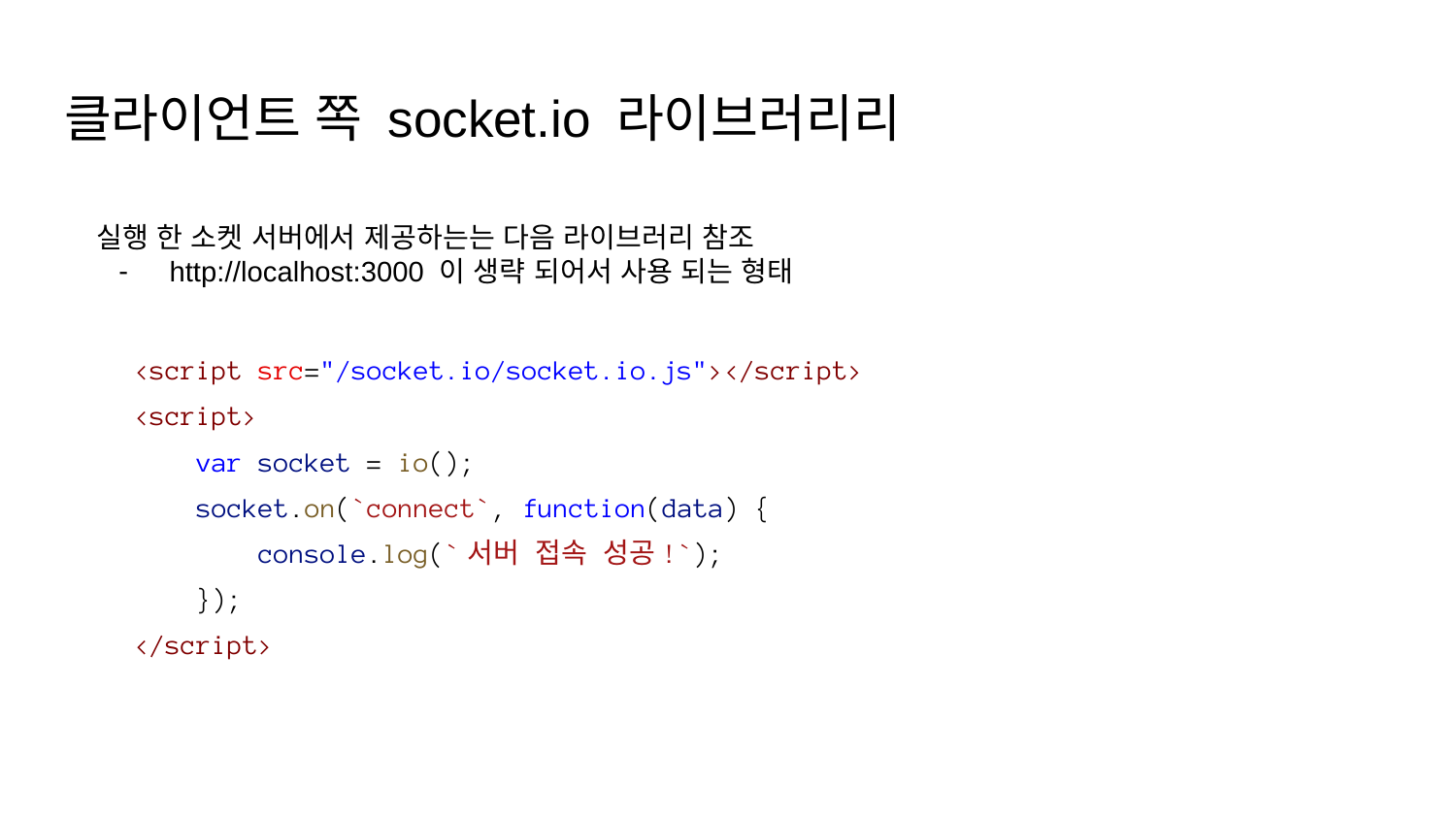

# 클라이언트 쪽 socket.io 라이브러리리
실행 한 소켓 서버에서 제공하는는 다음 라이브러리 참조
http://localhost:3000 이 생략 되어서 사용 되는 형태
<script src="/socket.io/socket.io.js"></script>
<script>
    var socket = io();
    socket.on(`connect`, function(data) {
        console.log(`서버 접속 성공!`);
    });
</script>